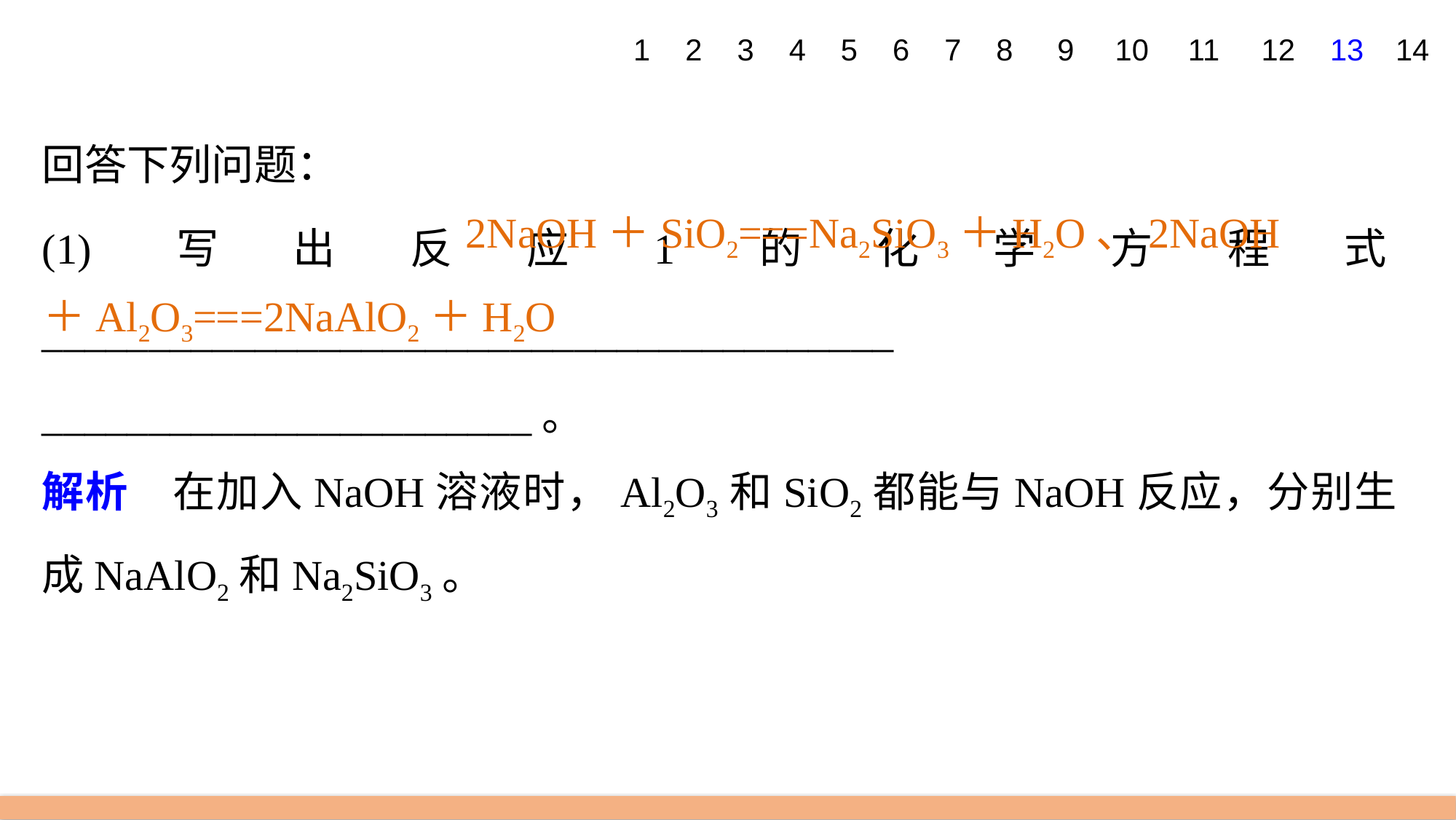

1
2
3
4
5
6
7
8
9
10
11
12
13
14
回答下列问题：
(1)写出反应1的化学方程式________________________________________
_______________________。
解析　在加入NaOH溶液时，Al2O3和SiO2都能与NaOH反应，分别生成NaAlO2和Na2SiO3。
			         2NaOH＋SiO2===Na2SiO3＋H2O、2NaOH
＋Al2O3===2NaAlO2＋H2O